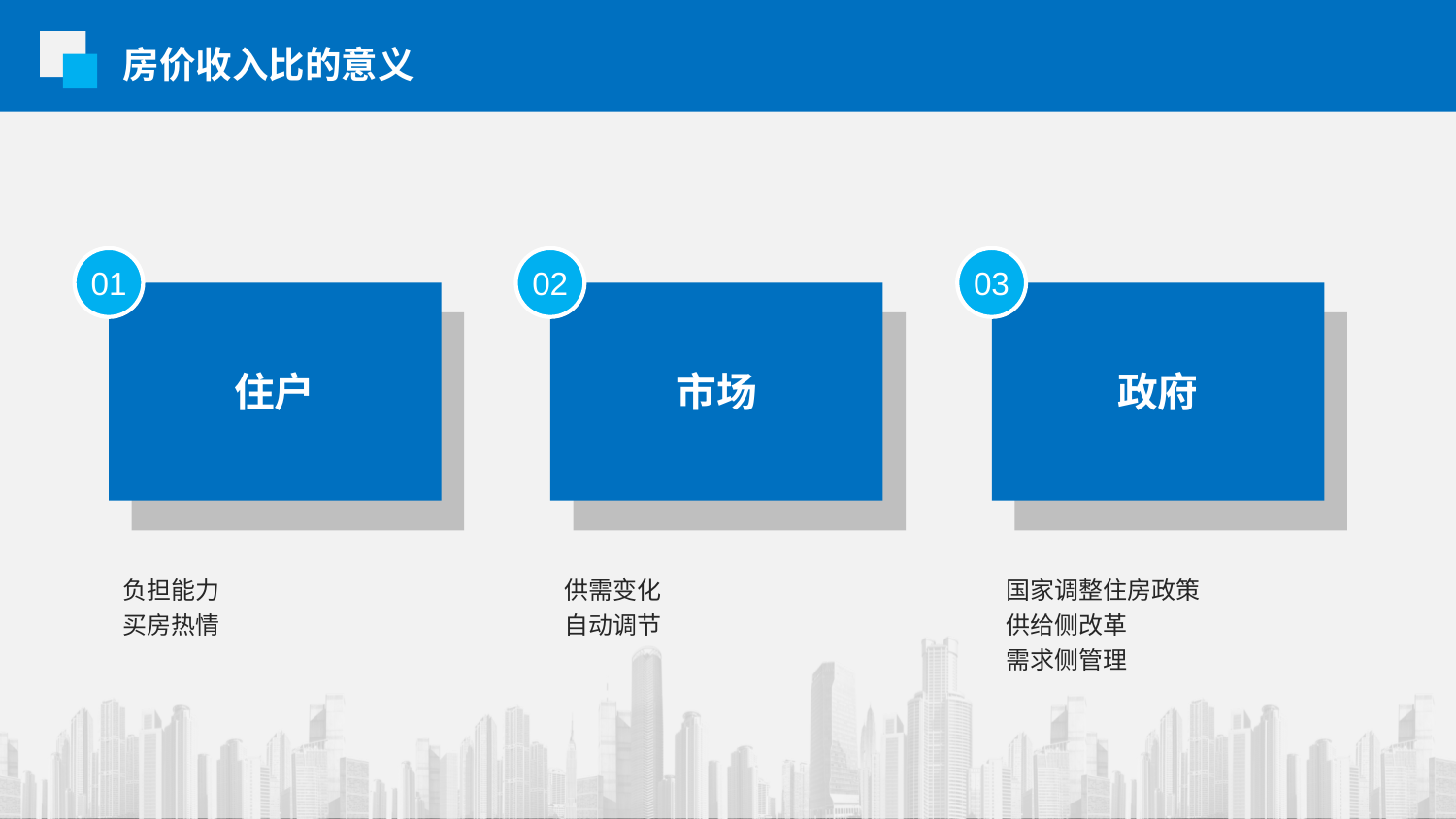

房价收入比的意义

01

住户
02

市场
03

政府
负担能力
买房热情
供需变化
自动调节
国家调整住房政策
供给侧改革
需求侧管理